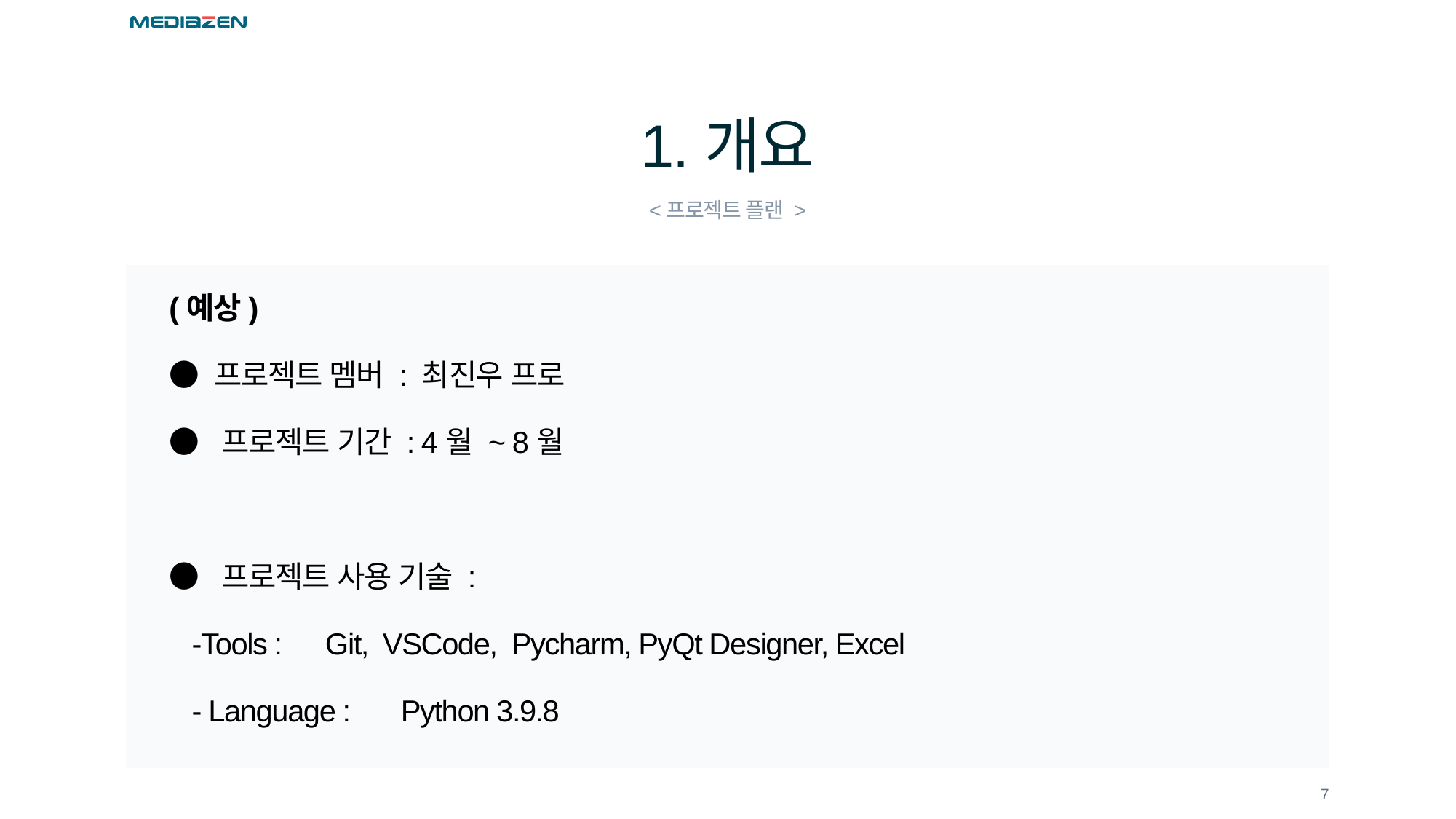

# 1.개요
<프로젝트 플랜 >
(예상)
● 프로젝트 멤버 : 최진우 프로
●  프로젝트 기간 : 4월 ~ 8월

●  프로젝트 사용 기술 :
   -Tools :      Git,  VSCode,  Pycharm, PyQt Designer, Excel
   - Language :       Python 3.9.8

7